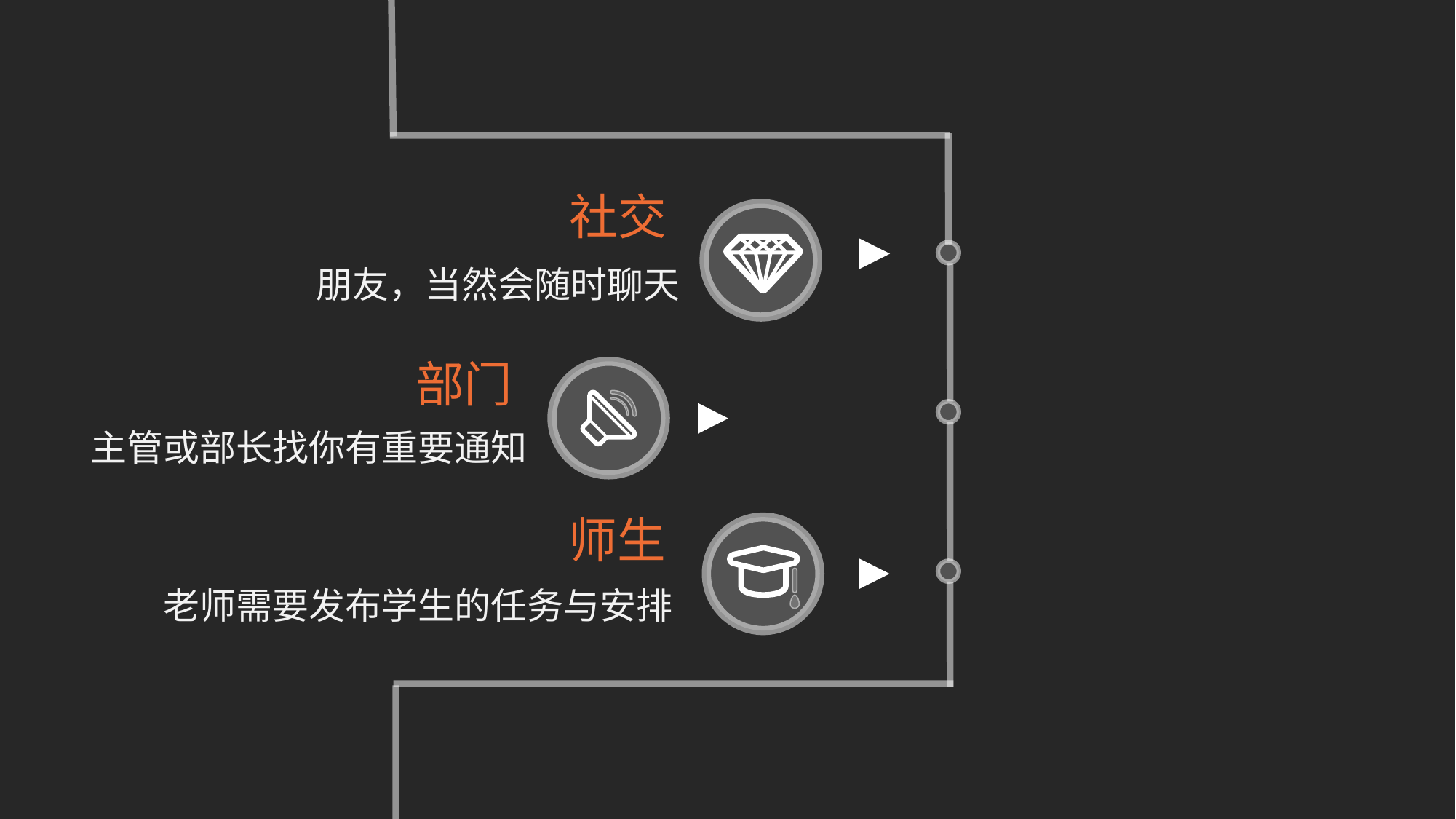

社交

朋友，当然会随时聊天

部门

主管或部长找你有重要通知

师生

老师需要发布学生的任务与安排